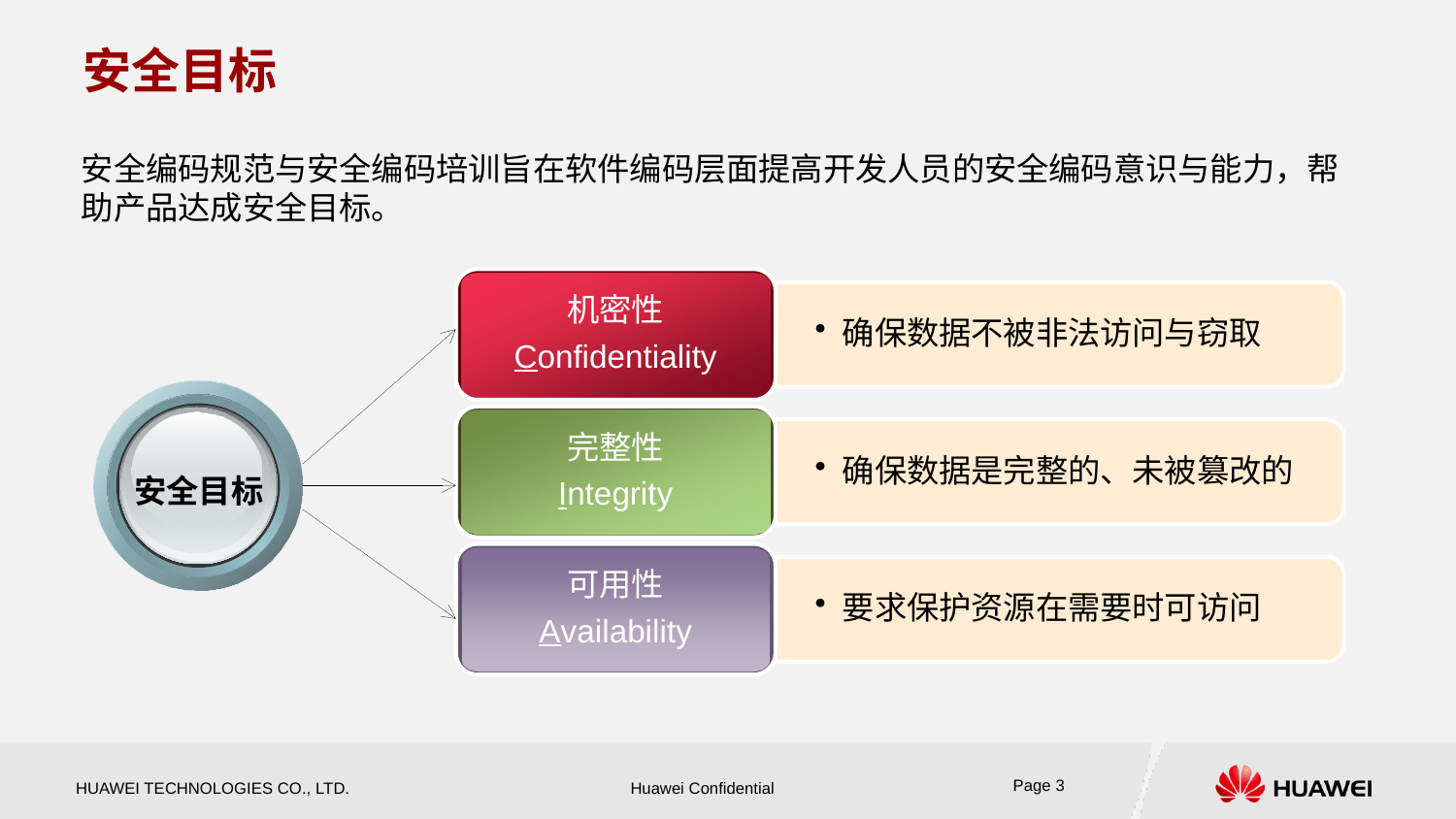

# 安全目标
安全编码规范与安全编码培训旨在软件编码层面提高开发人员的安全编码意识与能力，帮助产品达成安全目标。
机密性
Confidentiality
确保数据不被非法访问与窃取

安全目标
完整性
Integrity
确保数据是完整的、未被篡改的
可用性
Availability
要求保护资源在需要时可访问